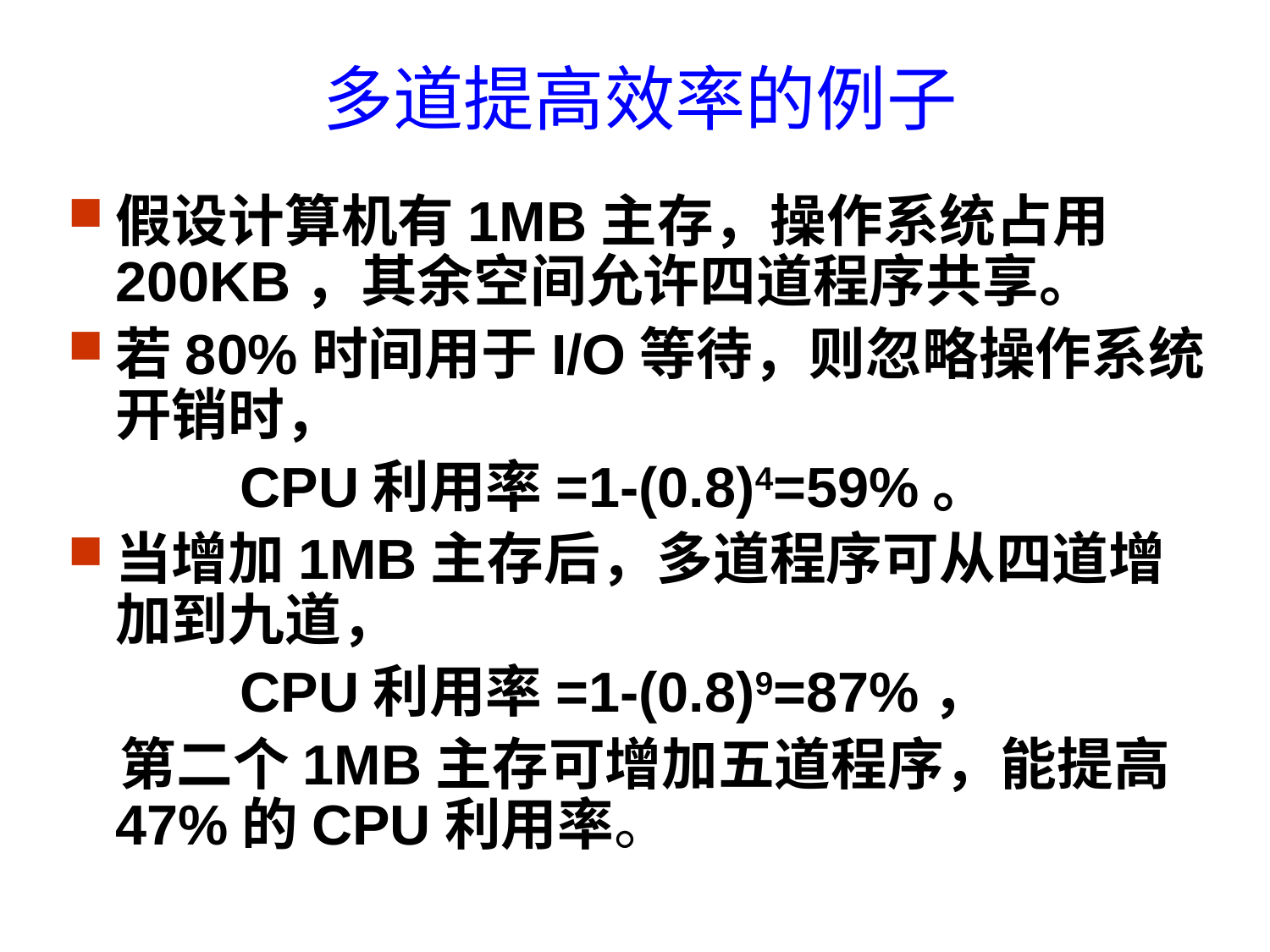

# 多道提高效率的例子
假设计算机有1MB主存，操作系统占用200KB，其余空间允许四道程序共享。
若80%时间用于I/O等待，则忽略操作系统开销时，
           CPU利用率=1-(0.8)4=59%。
当增加1MB主存后，多道程序可从四道增加到九道，
           CPU利用率=1-(0.8)9=87%，
   第二个1MB主存可增加五道程序，能提高47%的CPU利用率。